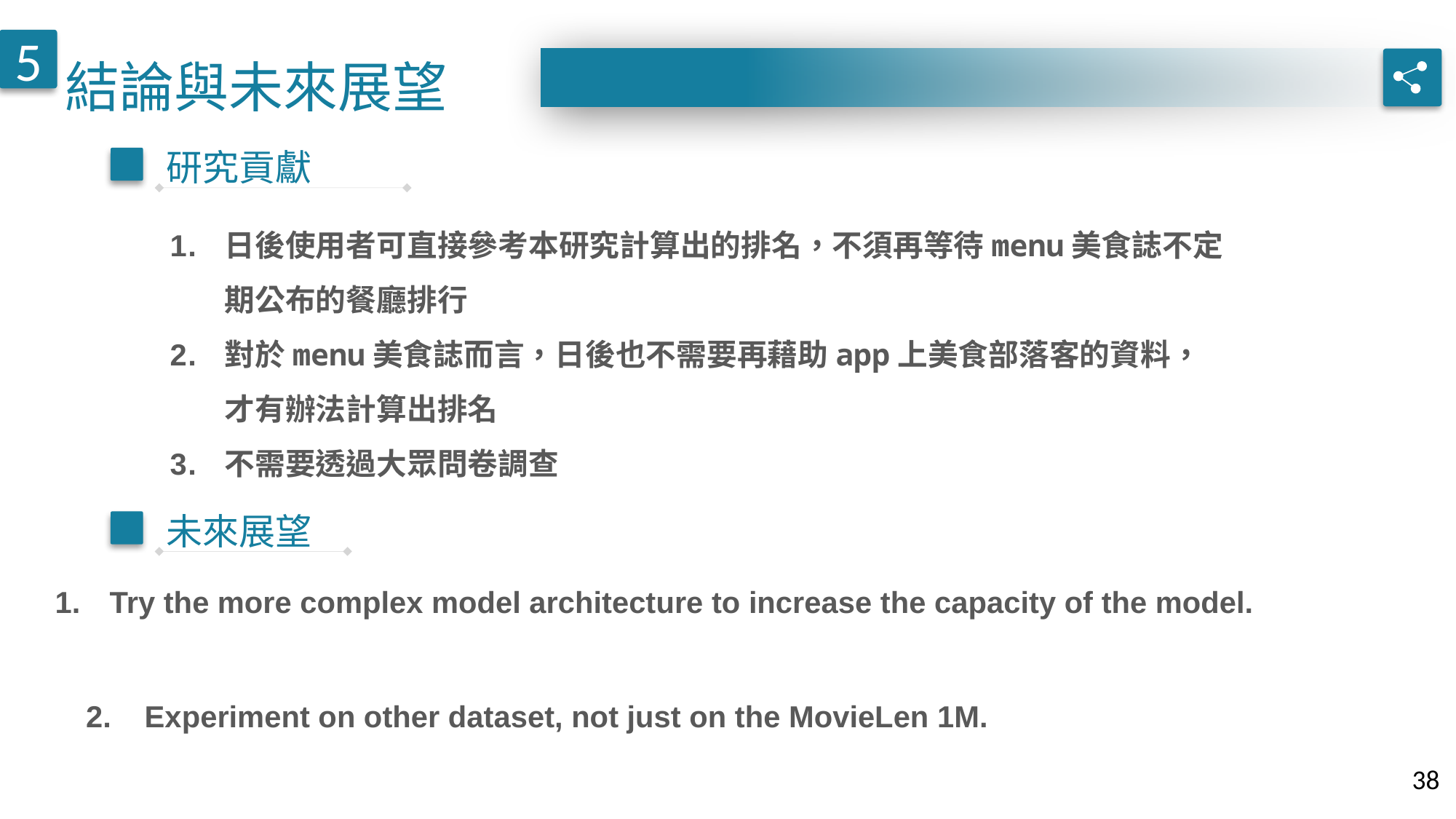

結論與未來展望
5

研究貢獻

日後使用者可直接參考本研究計算出的排名，不須再等待menu美食誌不定期公布的餐廳排行
對於menu美食誌而言，日後也不需要再藉助app上美食部落客的資料，才有辦法計算出排名
不需要透過大眾問卷調查
未來展望

Try the more complex model architecture to increase the capacity of the model.
2.    Experiment on other dataset, not just on the MovieLen 1M.
38